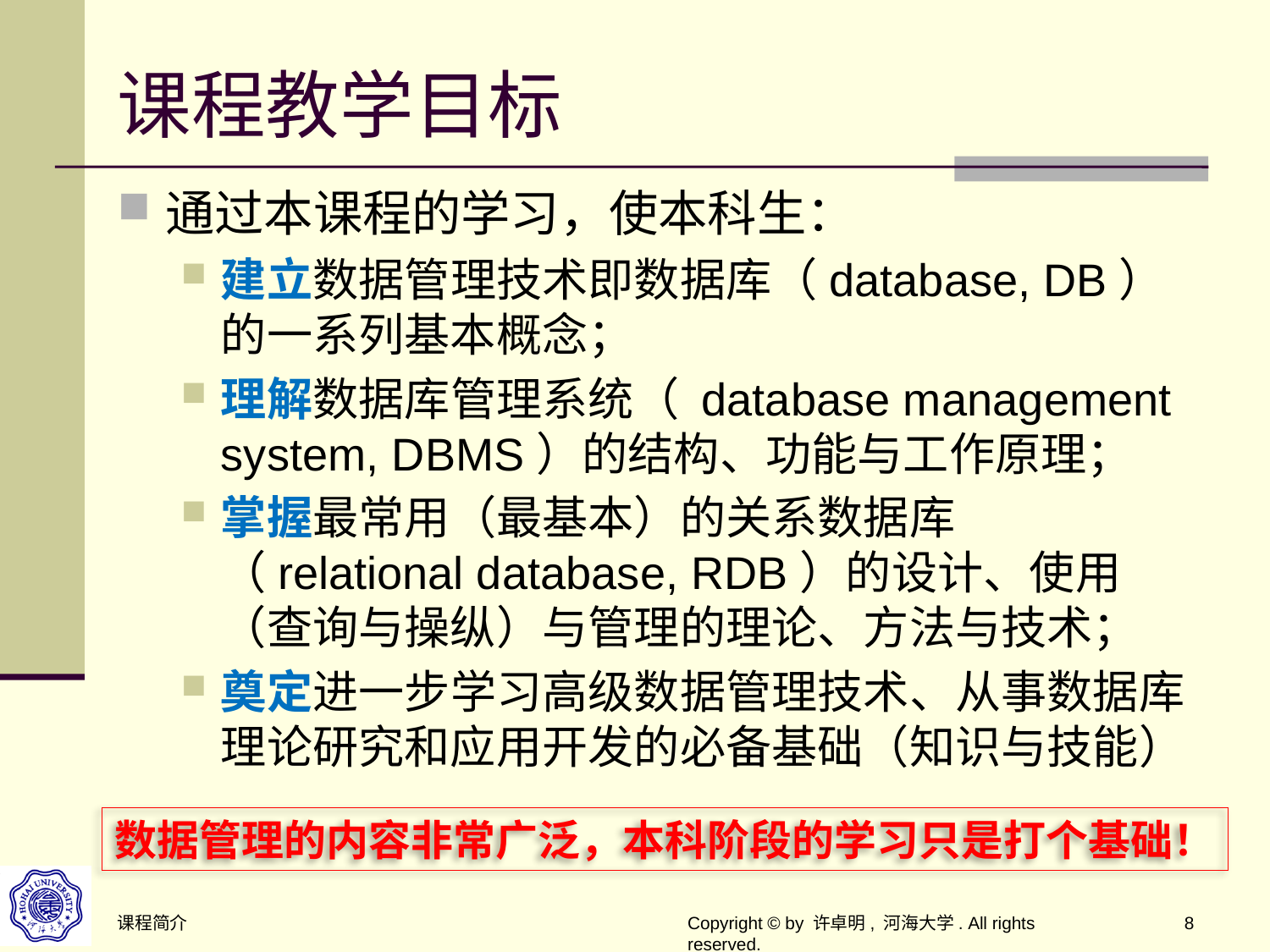

# 课程教学目标
通过本课程的学习，使本科生：
建立数据管理技术即数据库（database, DB）的一系列基本概念；
理解数据库管理系统（ database management system, DBMS）的结构、功能与工作原理；
掌握最常用（最基本）的关系数据库（relational database, RDB）的设计、使用（查询与操纵）与管理的理论、方法与技术；
奠定进一步学习高级数据管理技术、从事数据库理论研究和应用开发的必备基础（知识与技能）
数据管理的内容非常广泛，本科阶段的学习只是打个基础！
课程简介
Copyright © by 许卓明, 河海大学. All rights reserved.
8